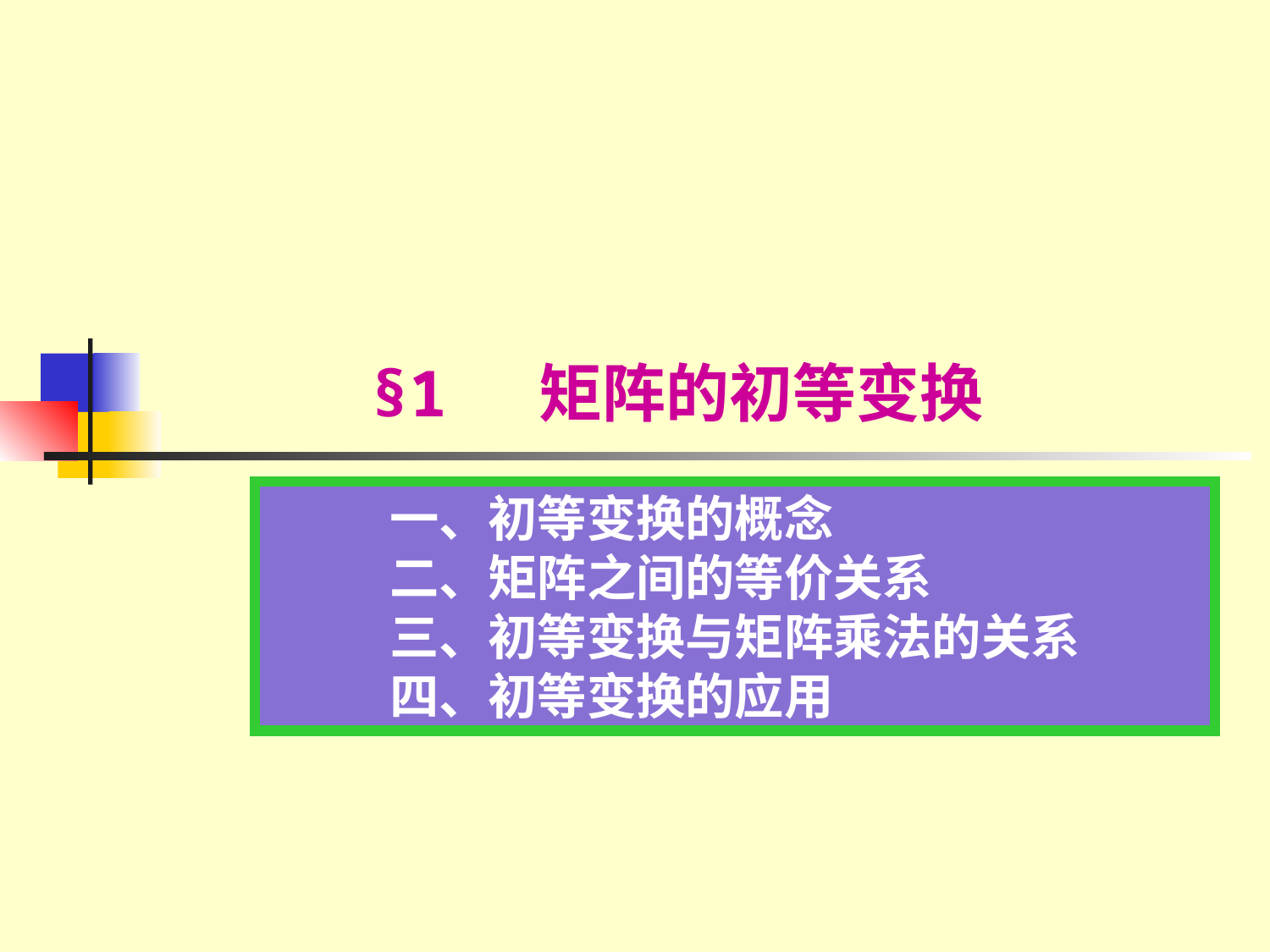

# §1  矩阵的初等变换
一、初等变换的概念
二、矩阵之间的等价关系
三、初等变换与矩阵乘法的关系
四、初等变换的应用